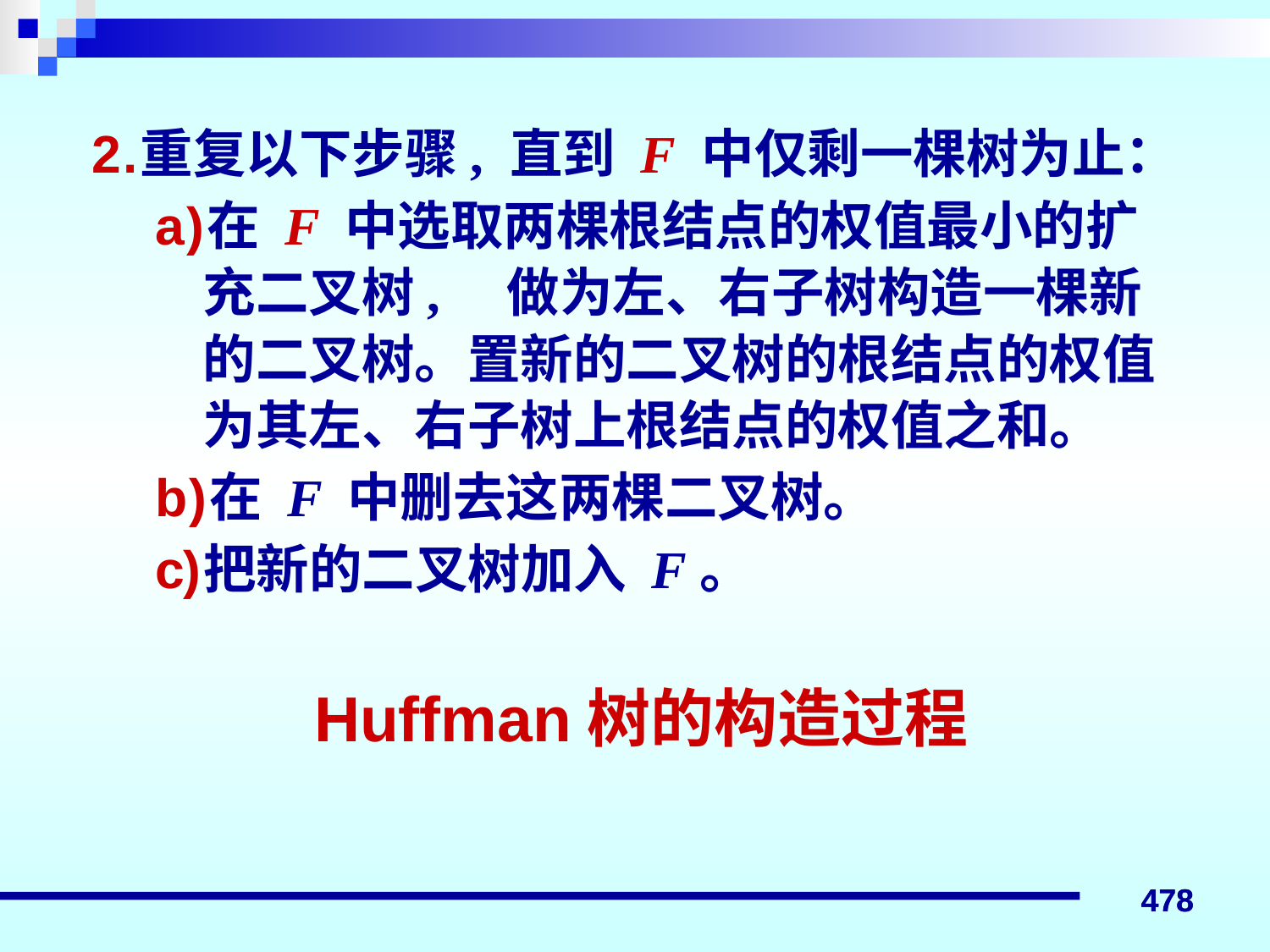

重复以下步骤, 直到 F 中仅剩一棵树为止：
在 F 中选取两棵根结点的权值最小的扩充二叉树,    做为左、右子树构造一棵新的二叉树。置新的二叉树的根结点的权值为其左、右子树上根结点的权值之和。
在 F 中删去这两棵二叉树。
把新的二叉树加入 F。

              Huffman树的构造过程
478
478